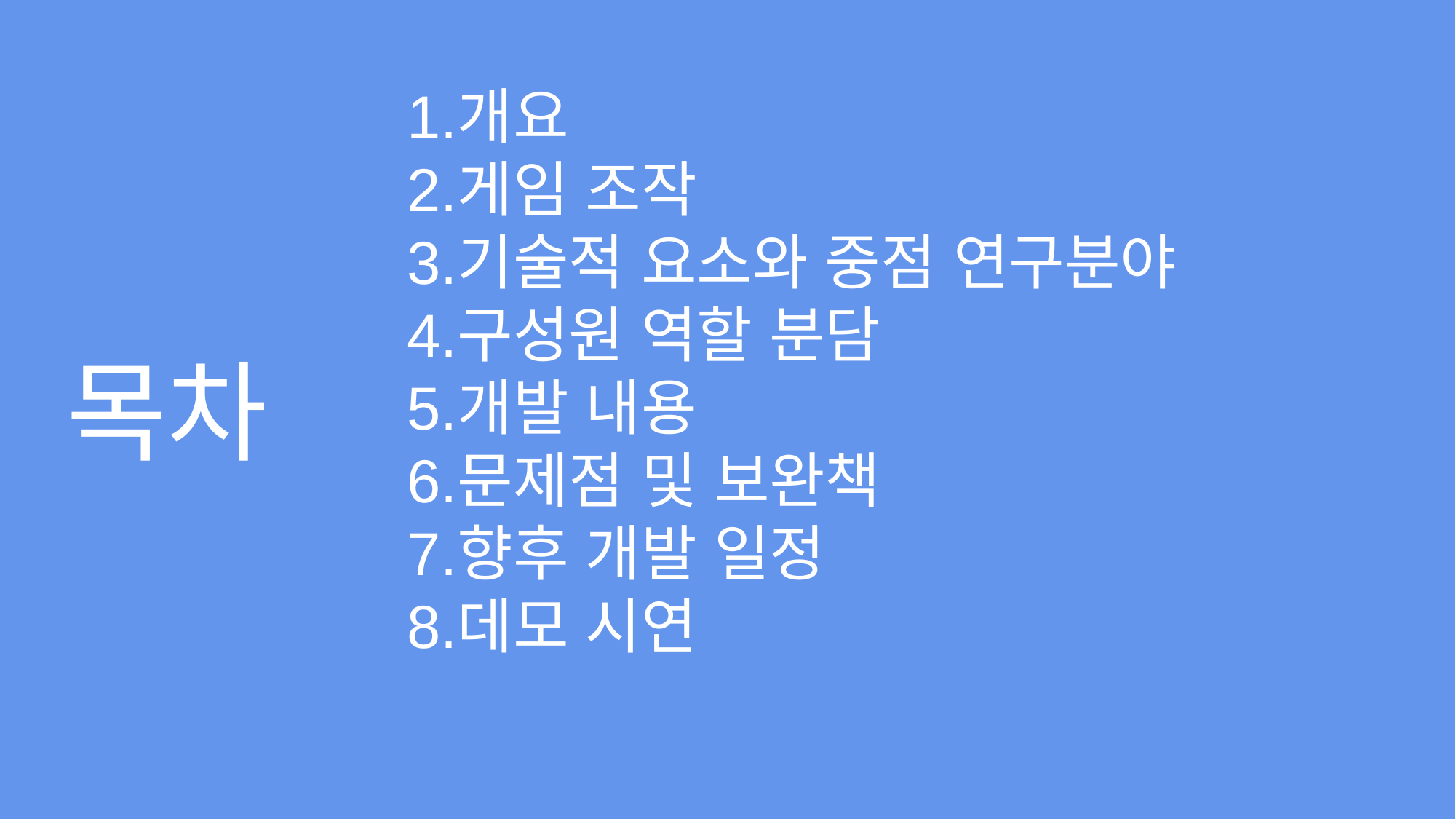

개요
게임 조작
기술적 요소와 중점 연구분야
구성원 역할 분담
개발 내용
문제점 및 보완책
향후 개발 일정
데모 시연

목차